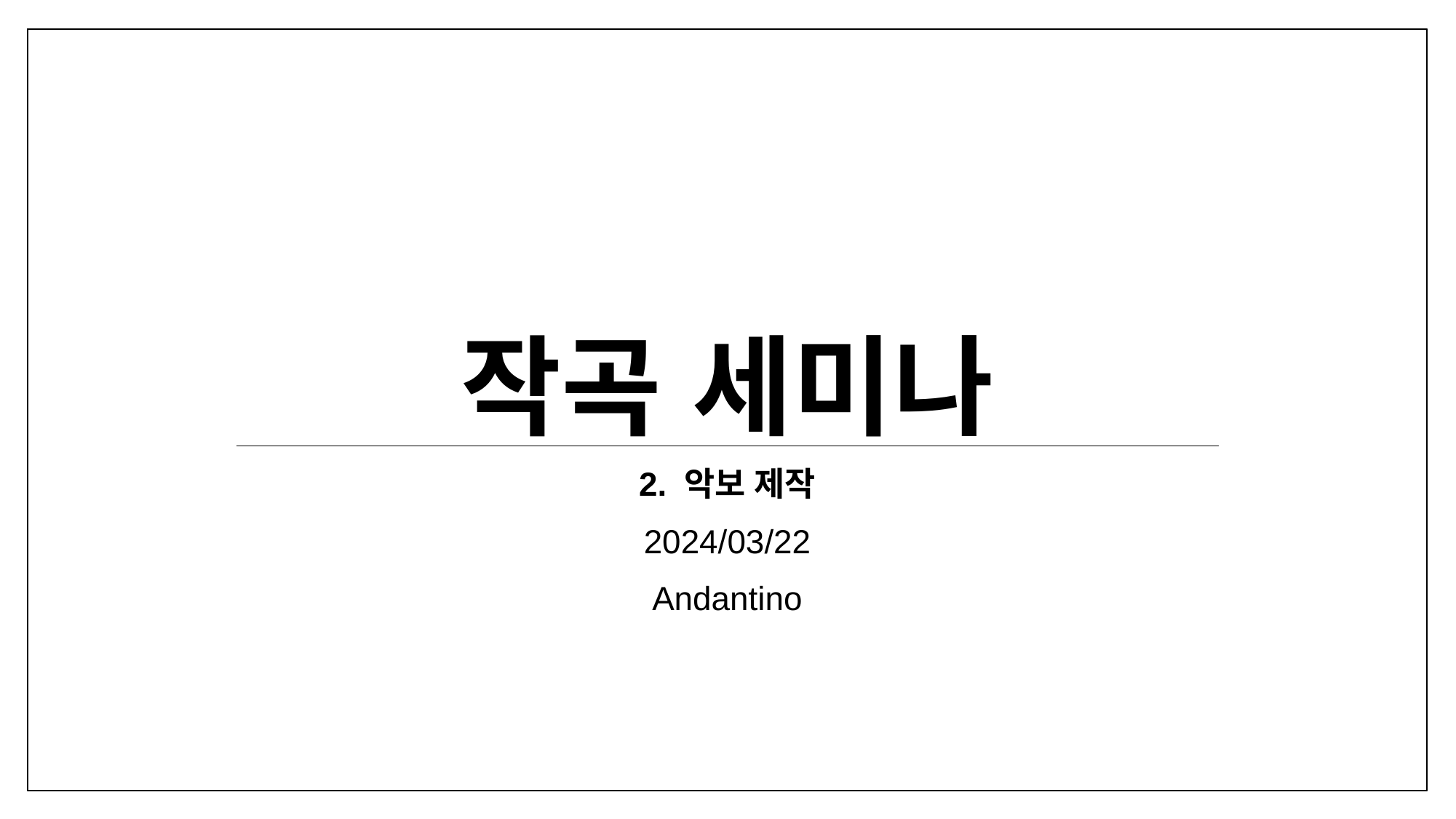

# 작곡 세미나
2. 악보 제작
2024/03/22
Andantino